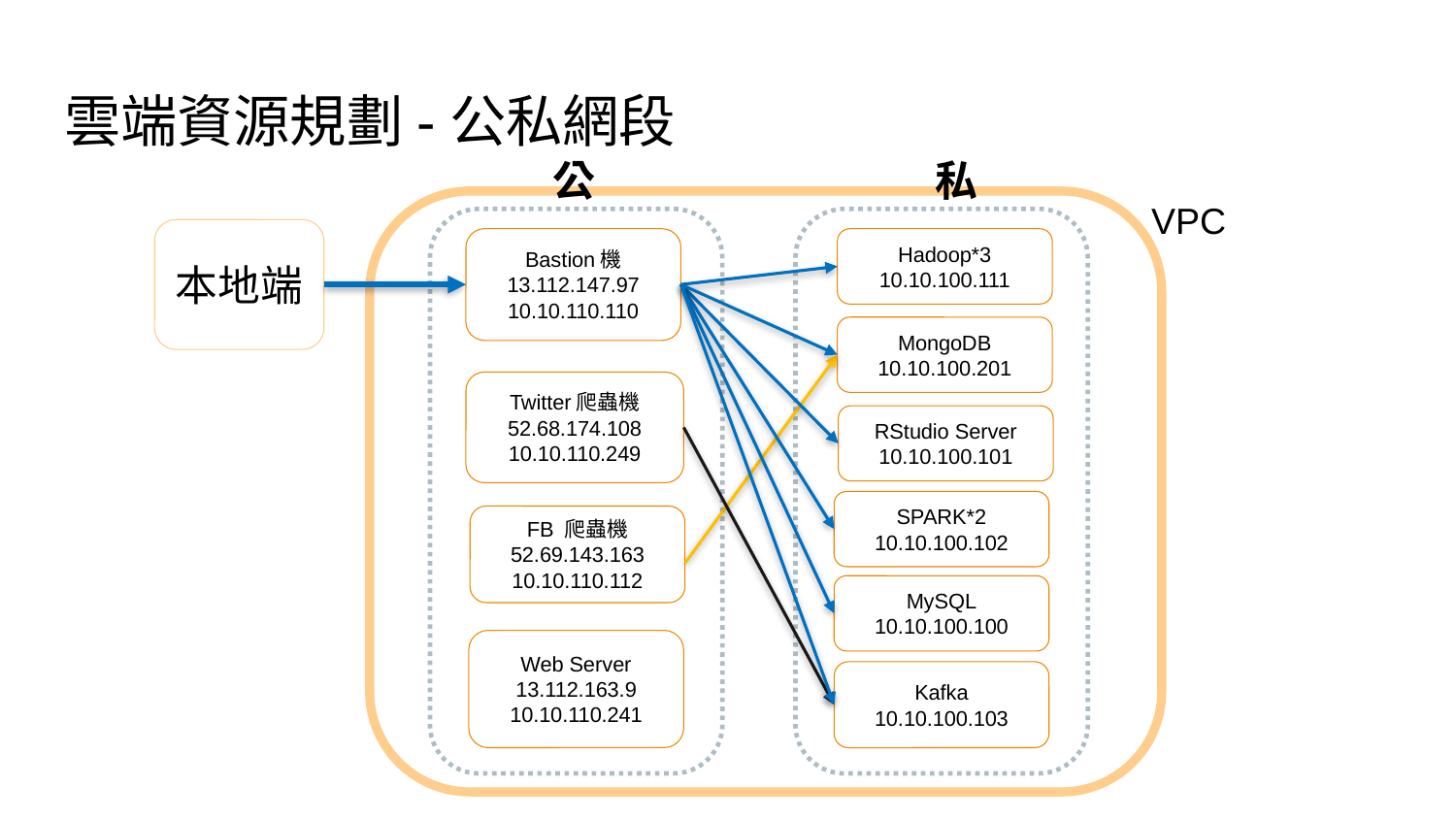

# 雲端資源規劃-公私網段
公
私

VPC

本地端
Hadoop*3
10.10.100.111
Bastion機
13.112.147.97
10.10.110.110
MongoDB
10.10.100.201
Twitter爬蟲機
52.68.174.108
10.10.110.249
RStudio Server
10.10.100.101
SPARK*2
10.10.100.102
FB 爬蟲機
52.69.143.163
10.10.110.112
MySQL
10.10.100.100
Web Server
13.112.163.9
10.10.110.241
Kafka
10.10.100.103